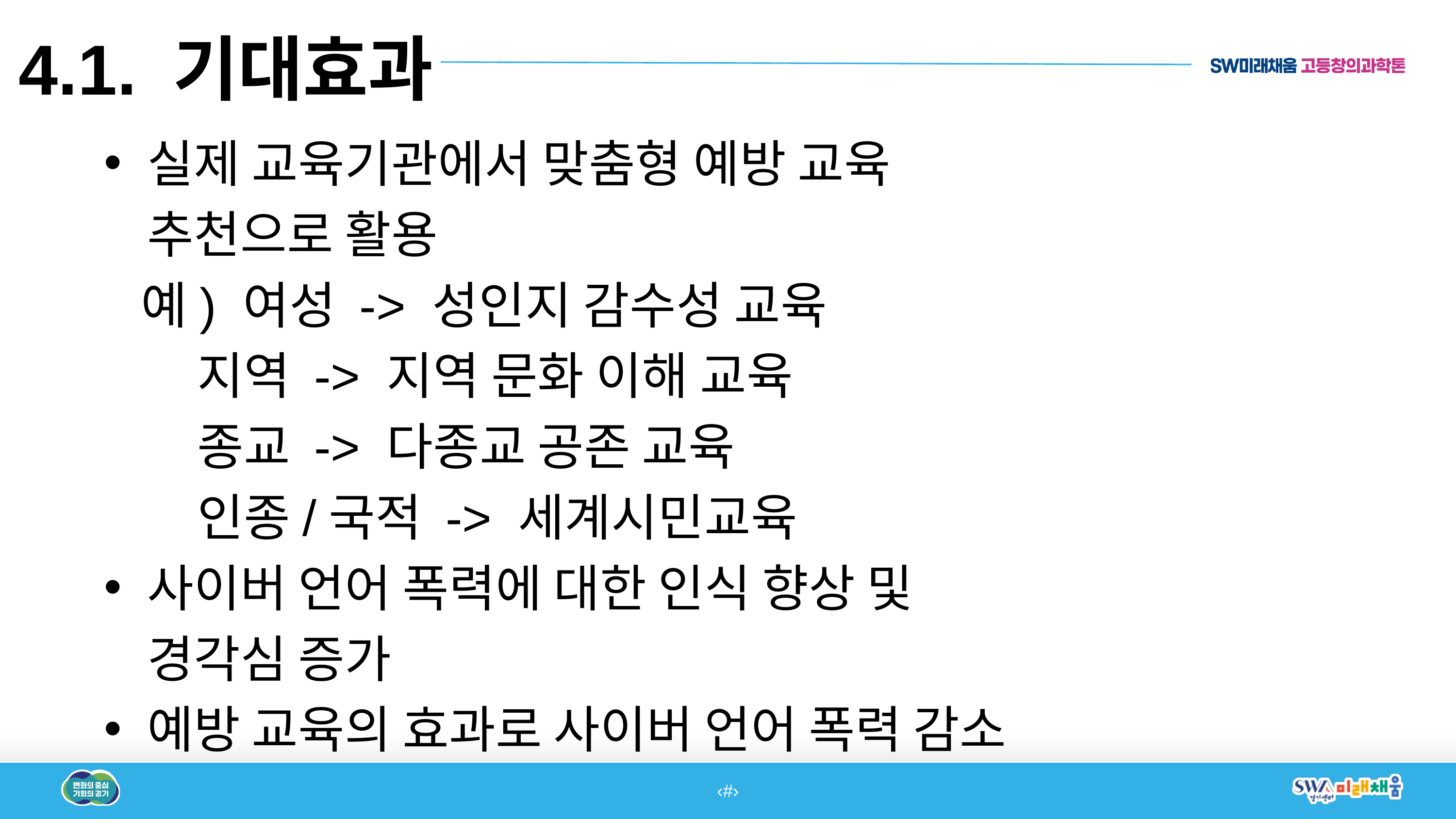

4.1. 기대효과

실제 교육기관에서 맞춤형 예방 교육 추천으로 활용
      예) 여성 -> 성인지 감수성 교육
           지역 -> 지역 문화 이해 교육
           종교 -> 다종교 공존 교육
           인종/국적 -> 세계시민교육
사이버 언어 폭력에 대한 인식 향상 및 경각심 증가
예방 교육의 효과로 사이버 언어 폭력 감소

‹#›